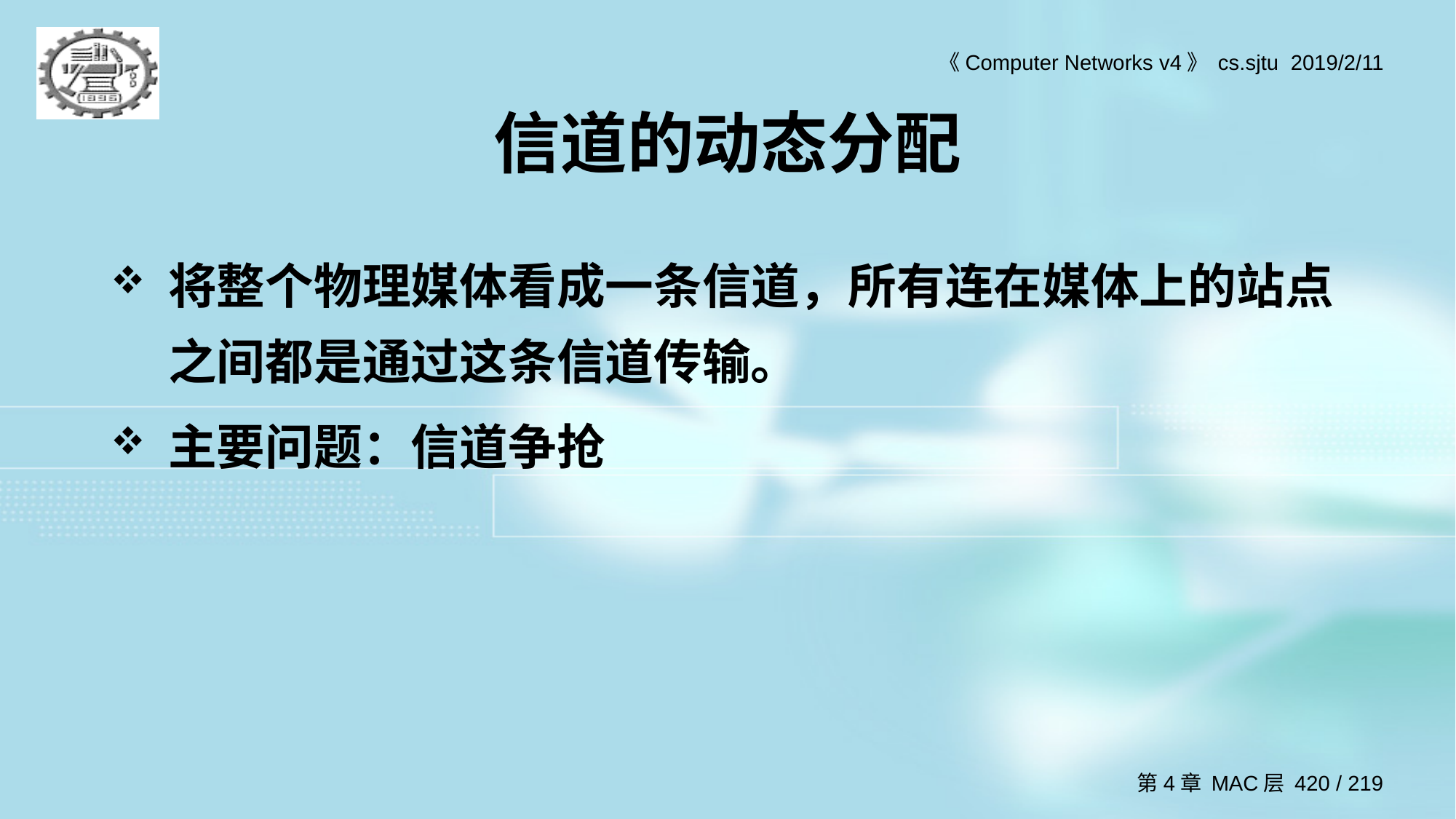

# 信道的动态分配
将整个物理媒体看成一条信道，所有连在媒体上的站点之间都是通过这条信道传输。
主要问题：信道争抢